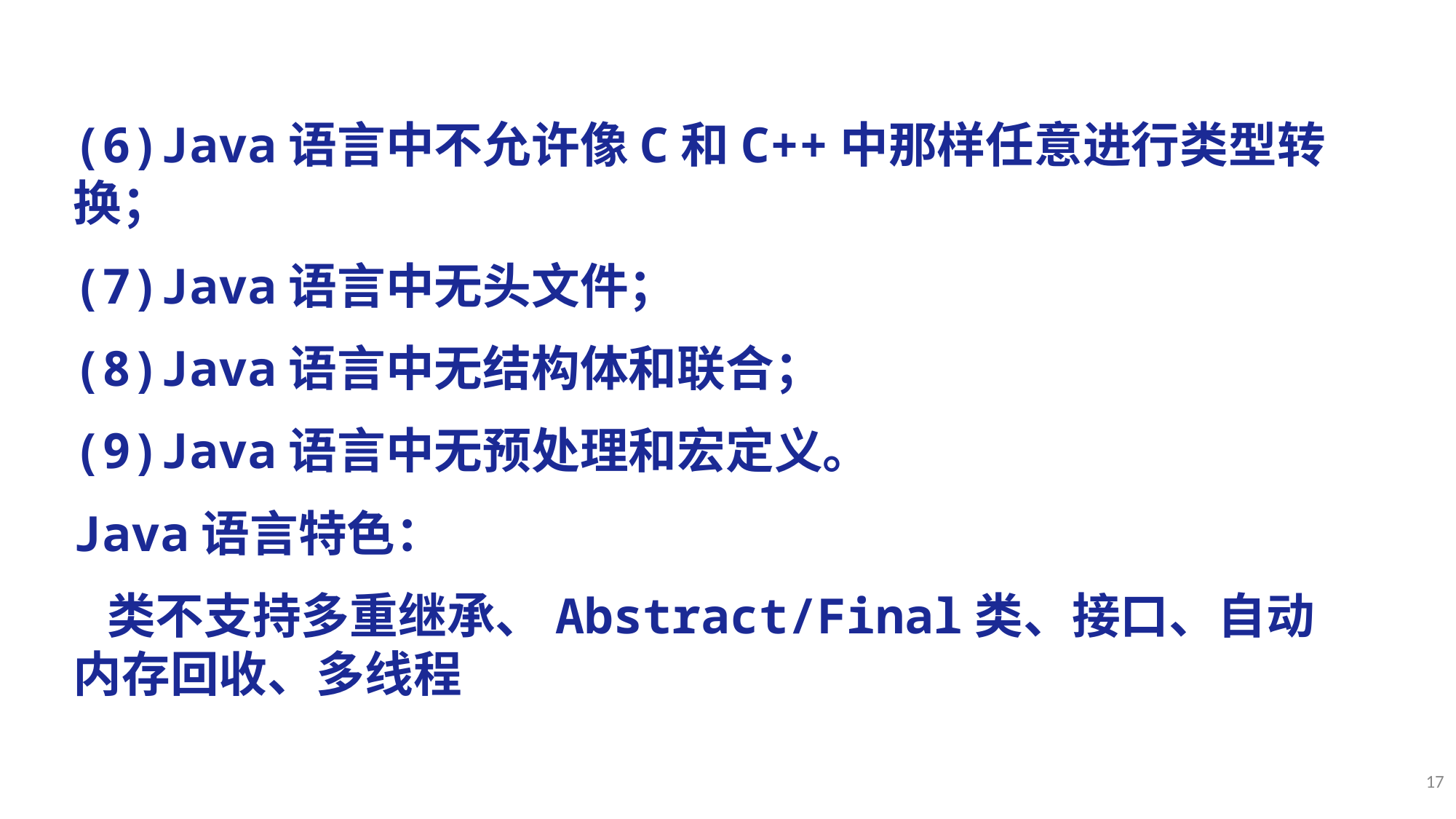

(6)Java语言中不允许像C和C++中那样任意进行类型转换；
(7)Java语言中无头文件；
(8)Java语言中无结构体和联合；
(9)Java语言中无预处理和宏定义。
Java语言特色：
  类不支持多重继承、Abstract/Final类、接口、自动内存回收、多线程
17